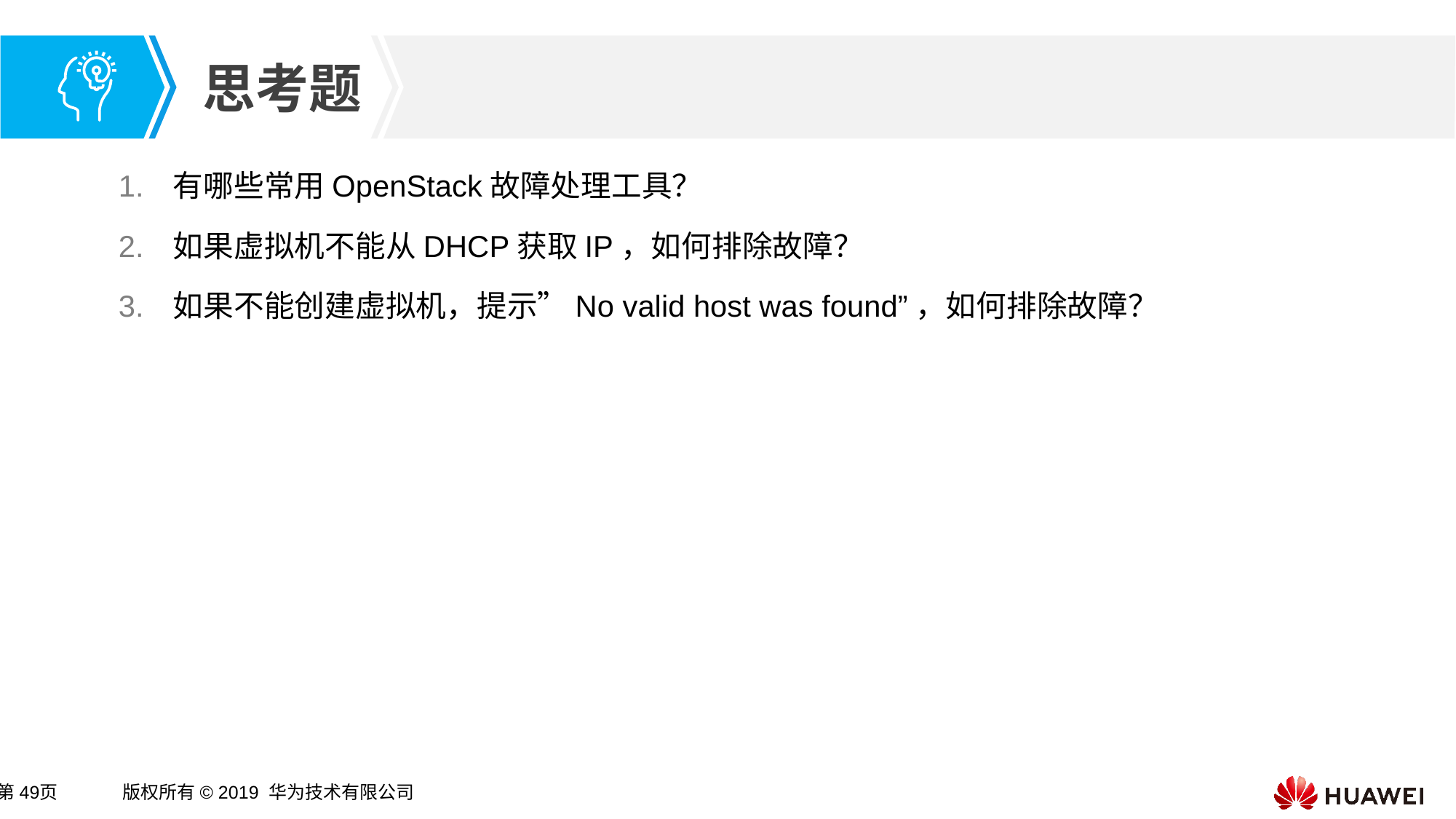

有哪些常用OpenStack故障处理工具？
如果虚拟机不能从DHCP获取IP，如何排除故障？
如果不能创建虚拟机，提示”No valid host was found”，如何排除故障？